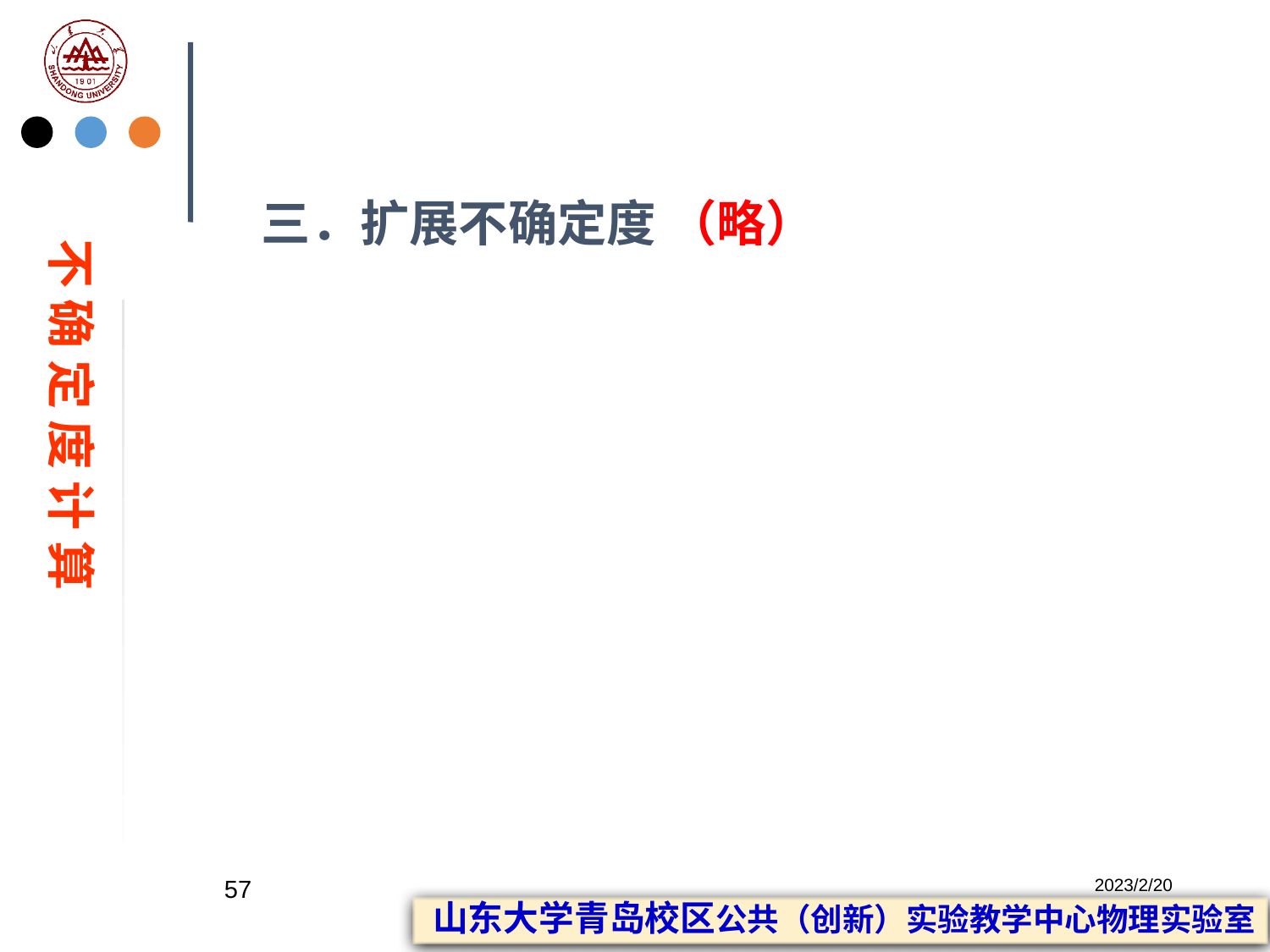

三．扩展不确定度 （略）

不 确 定 度 计 算
57
2023/2/20